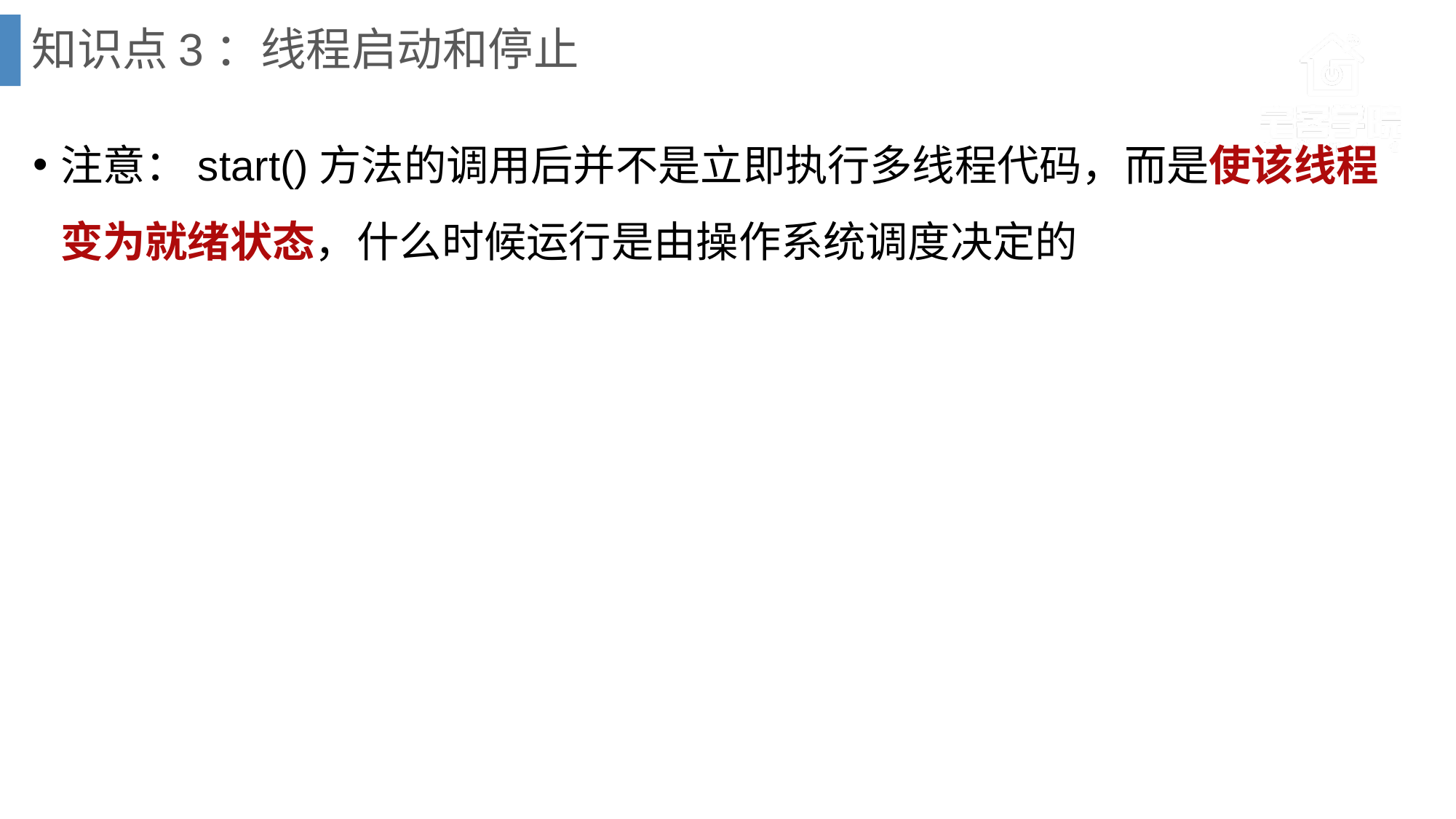

# 知识点3：线程启动和停止
注意：start()方法的调用后并不是立即执行多线程代码，而是使该线程变为就绪状态，什么时候运行是由操作系统调度决定的